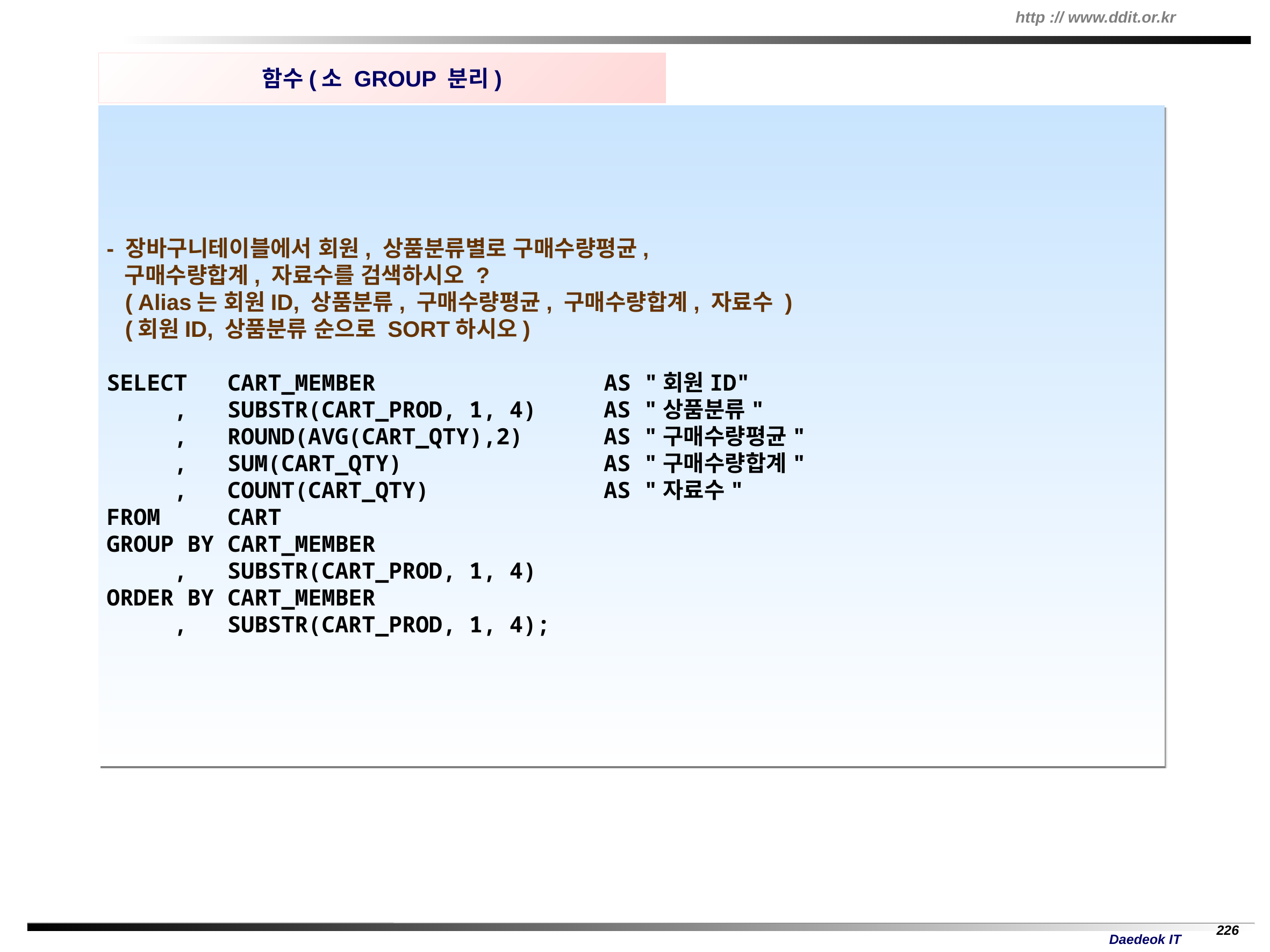

함수(소 GROUP 분리)
- 장바구니테이블에서 회원, 상품분류별로 구매수량평균,
  구매수량합계, 자료수를 검색하시오 ?
   ( Alias는 회원ID, 상품분류, 구매수량평균, 구매수량합계, 자료수 )
   (회원ID, 상품분류 순으로 SORT하시오)

SELECT   CART_MEMBER                 AS "회원ID"
     ,   SUBSTR(CART_PROD, 1, 4)     AS "상품분류"
     ,   ROUND(AVG(CART_QTY),2)      AS "구매수량평균"
     ,   SUM(CART_QTY)               AS "구매수량합계"
     ,   COUNT(CART_QTY)             AS "자료수"
FROM     CART
GROUP BY CART_MEMBER
     ,   SUBSTR(CART_PROD, 1, 4)
ORDER BY CART_MEMBER
     ,   SUBSTR(CART_PROD, 1, 4);